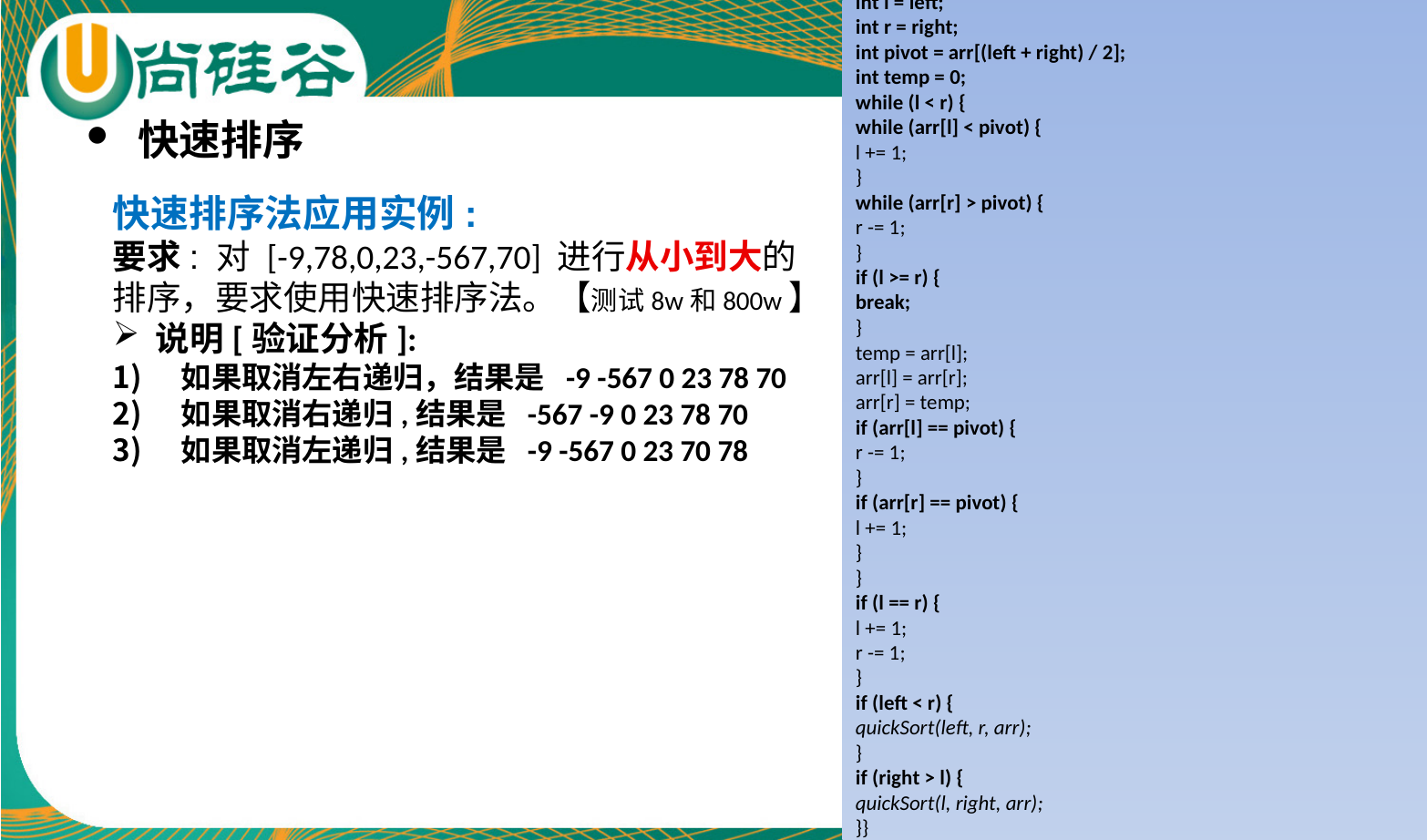

public static void quickSort(int left, int right, int[] arr) {
int l = left;
int r = right;
int pivot = arr[(left + right) / 2];
int temp = 0;
while (l < r) {
while (arr[l] < pivot) {
l += 1;
}
while (arr[r] > pivot) {
r -= 1;
}
if (l >= r) {
break;
}
temp = arr[l];
arr[l] = arr[r];
arr[r] = temp;
if (arr[l] == pivot) {
r -= 1;
}
if (arr[r] == pivot) {
l += 1;
}
}
if (l == r) {
l += 1;
r -= 1;
}
if (left < r) {
quickSort(left, r, arr);
}
if (right > l) {
quickSort(l, right, arr);
}}
快速排序
快速排序法应用实例:
要求: 对 [-9,78,0,23,-567,70] 进行从小到大的
排序，要求使用快速排序法。【测试8w和800w】
说明[验证分析]:
如果取消左右递归，结果是  -9 -567 0 23 78 70
如果取消右递归,结果是  -567 -9 0 23 78 70
如果取消左递归,结果是  -9 -567 0 23 70 78